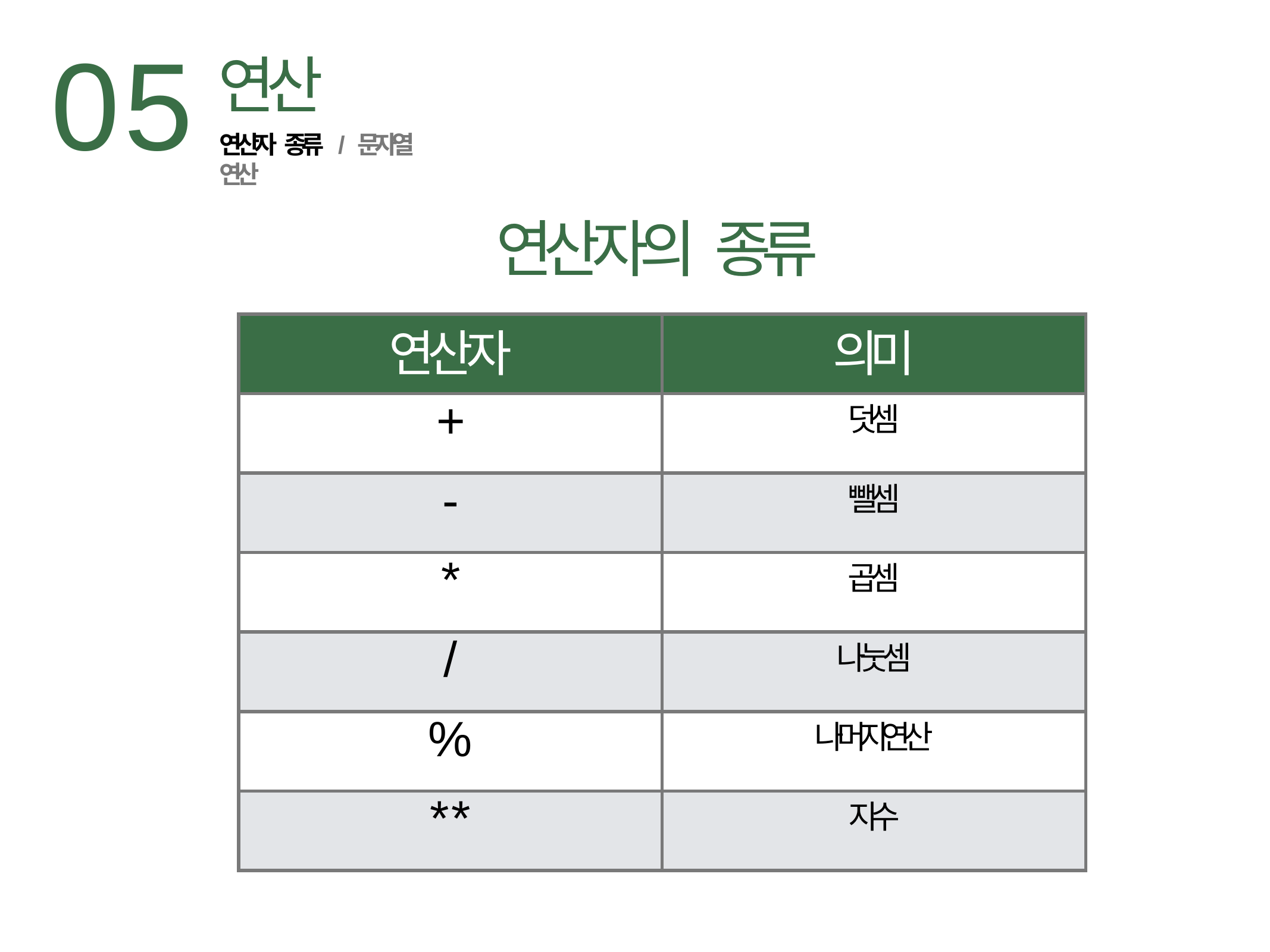

05
연산
연산자 종류	/ 문자열 연산
연산자의 종류
| 연산자 | 의미 |
| --- | --- |
| + | 덧셈 |
| - | 뺄셈 |
| \* | 곱셈 |
| / | 나눗셈 |
| % | 나머지연산 |
| \*\* | 지수 |